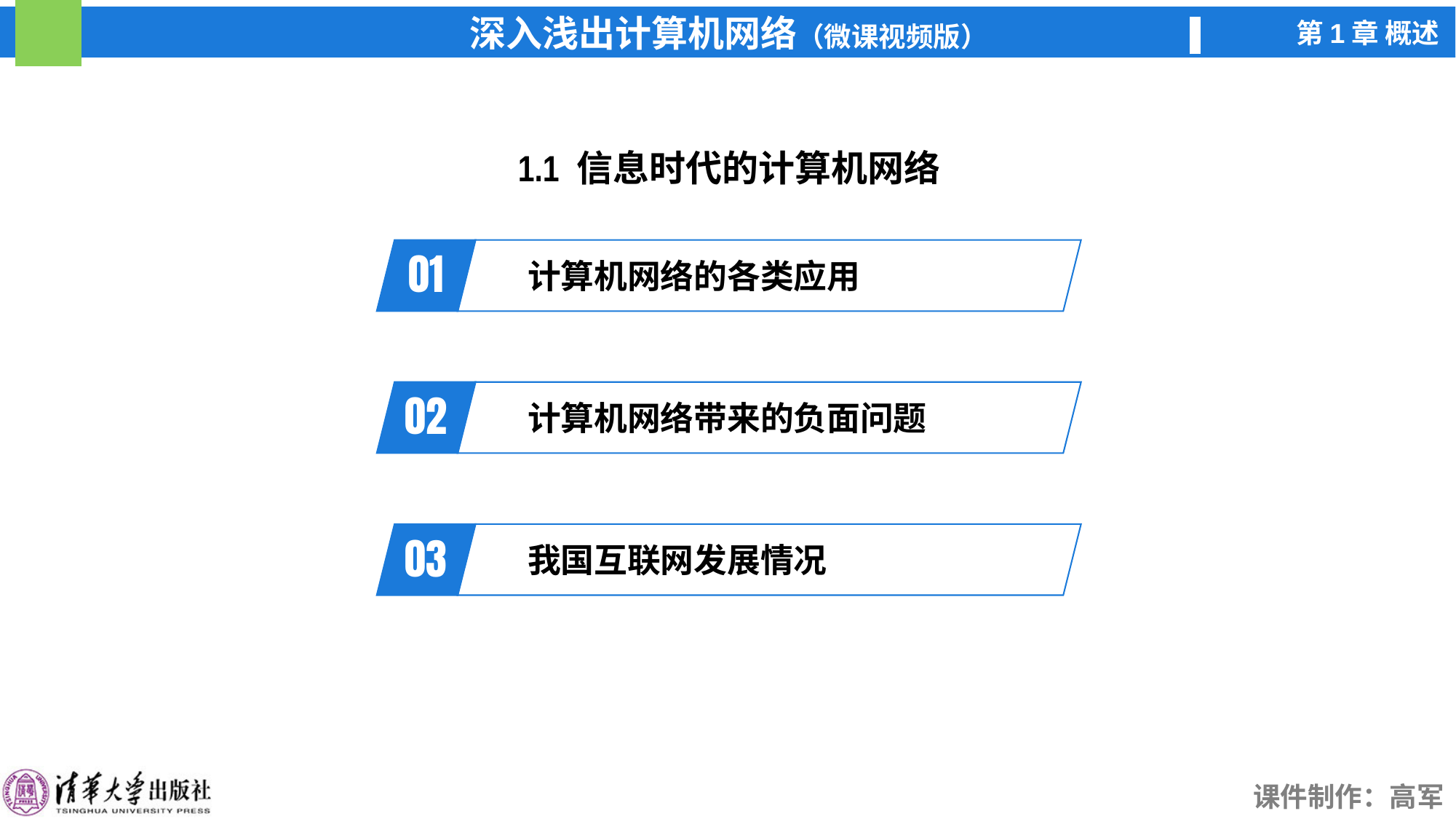

1.1 信息时代的计算机网络
01
计算机网络的各类应用
02
计算机网络带来的负面问题
03
我国互联网发展情况